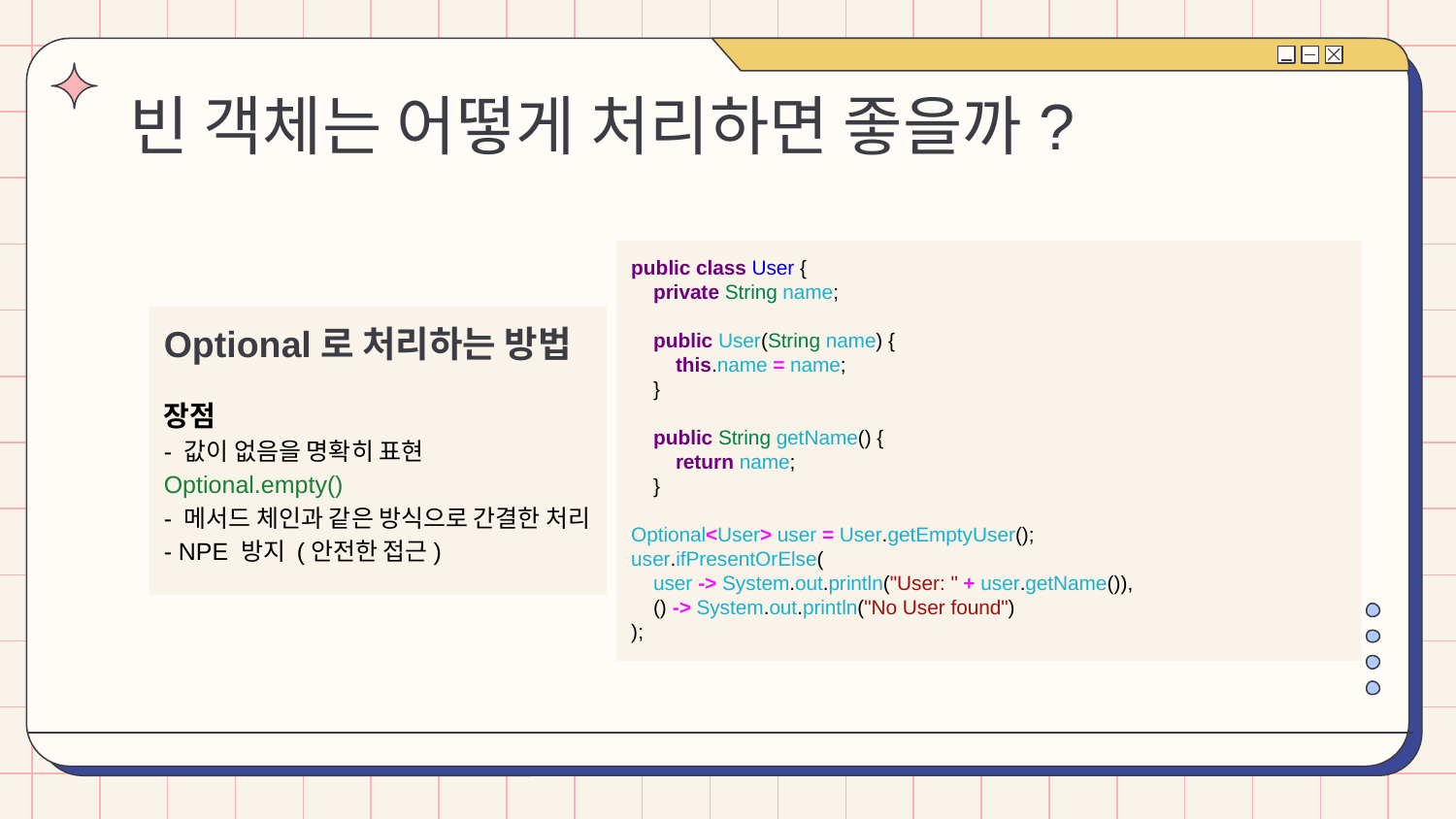

# 빈 객체는 어떻게 처리하면 좋을까?
public class User {
    private String name;

    public User(String name) {
        this.name = name;
    }

    public String getName() {
        return name;
    }

Optional<User> user = User.getEmptyUser();
user.ifPresentOrElse(
    user -> System.out.println("User: " + user.getName()),
    () -> System.out.println("No User found")
);
Optional로 처리하는 방법
장점
- 값이 없음을 명확히 표현 Optional.empty()
- 메서드 체인과 같은 방식으로 간결한 처리
- NPE 방지 (안전한 접근)